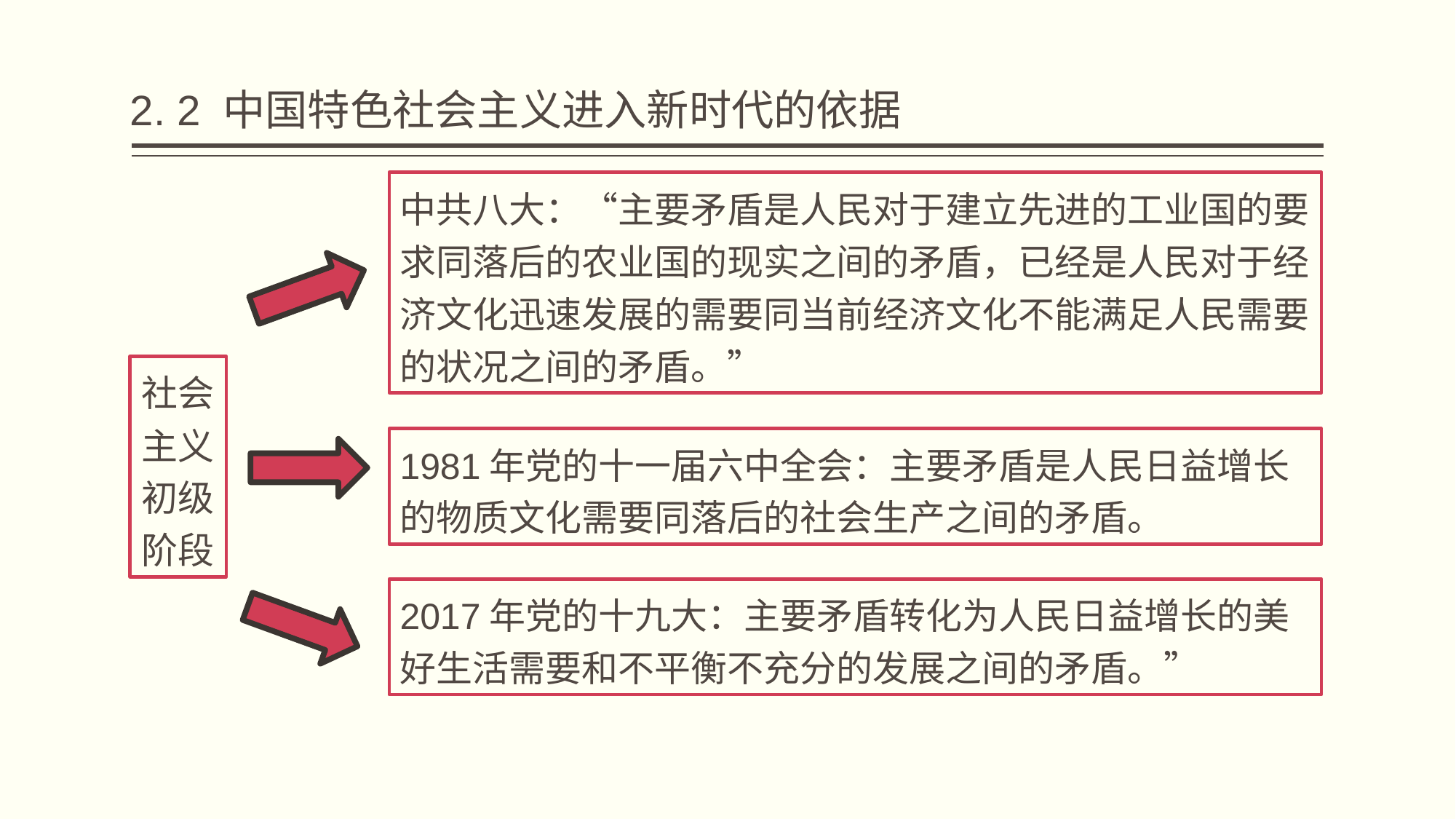

# 2. 2 中国特色社会主义进入新时代的依据
中共八大：“主要矛盾是人民对于建立先进的工业国的要求同落后的农业国的现实之间的矛盾，已经是人民对于经济文化迅速发展的需要同当前经济文化不能满足人民需要的状况之间的矛盾。”

社会主义初级阶段
1981年党的十一届六中全会：主要矛盾是人民日益增长的物质文化需要同落后的社会生产之间的矛盾。

2017年党的十九大：主要矛盾转化为人民日益增长的美好生活需要和不平衡不充分的发展之间的矛盾。”